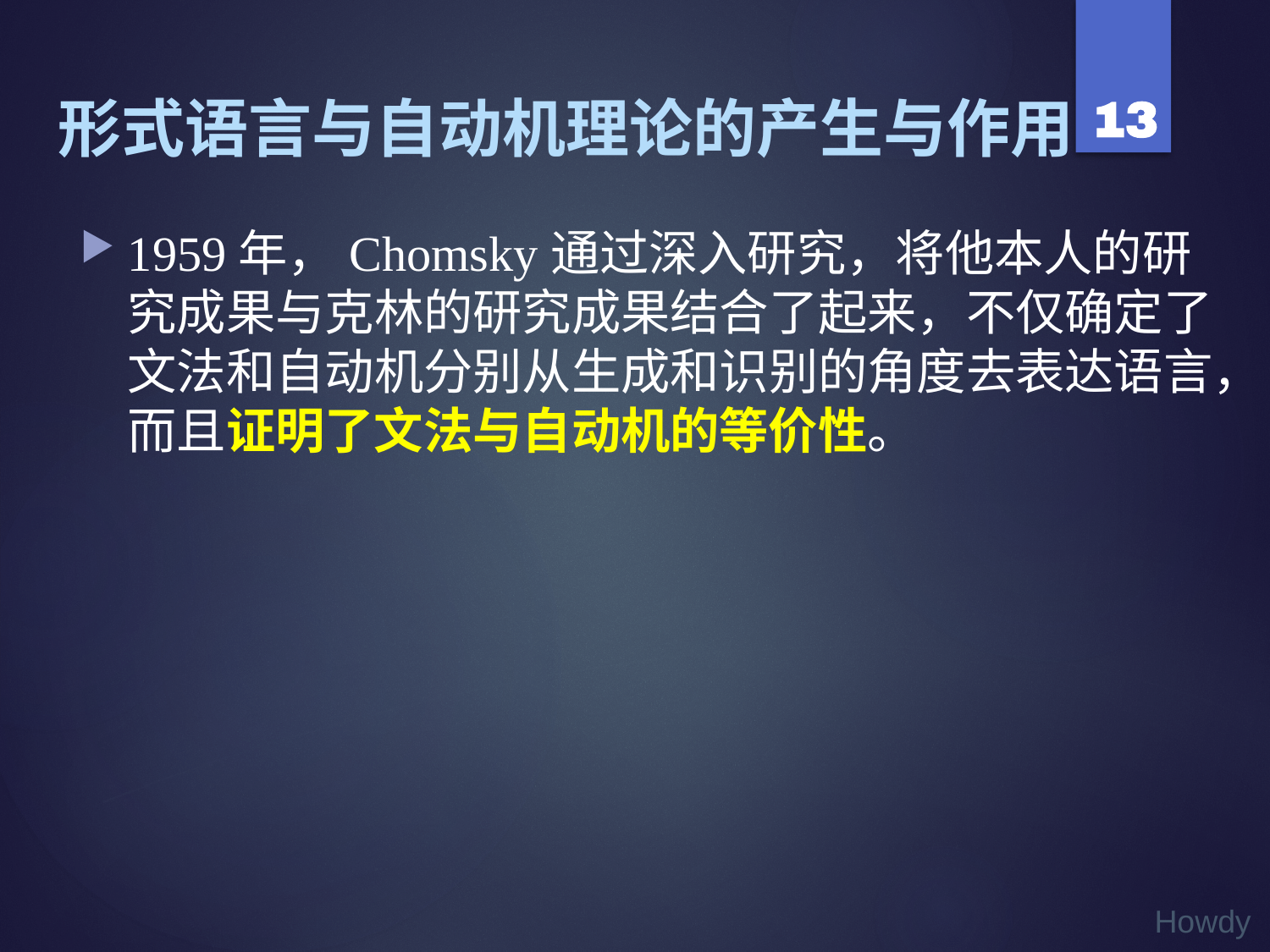

# 形式语言与自动机理论的产生与作用
1959年，Chomsky通过深入研究，将他本人的研究成果与克林的研究成果结合了起来，不仅确定了文法和自动机分别从生成和识别的角度去表达语言，而且证明了文法与自动机的等价性。